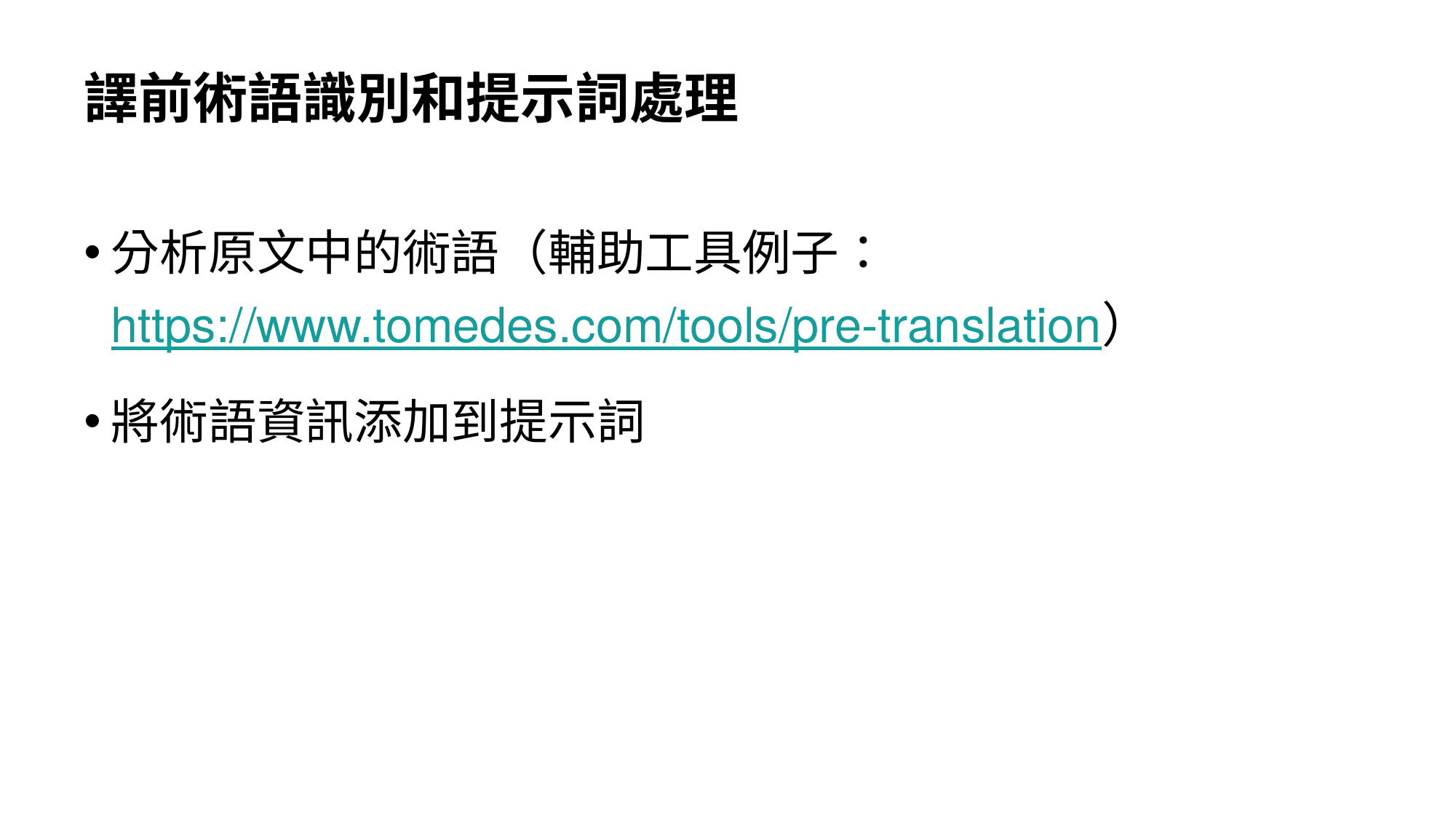

# 譯前術語識別和提示詞處理
分析原文中的術語（輔助工具例子：https://www.tomedes.com/tools/pre-translation）
將術語資訊添加到提示詞